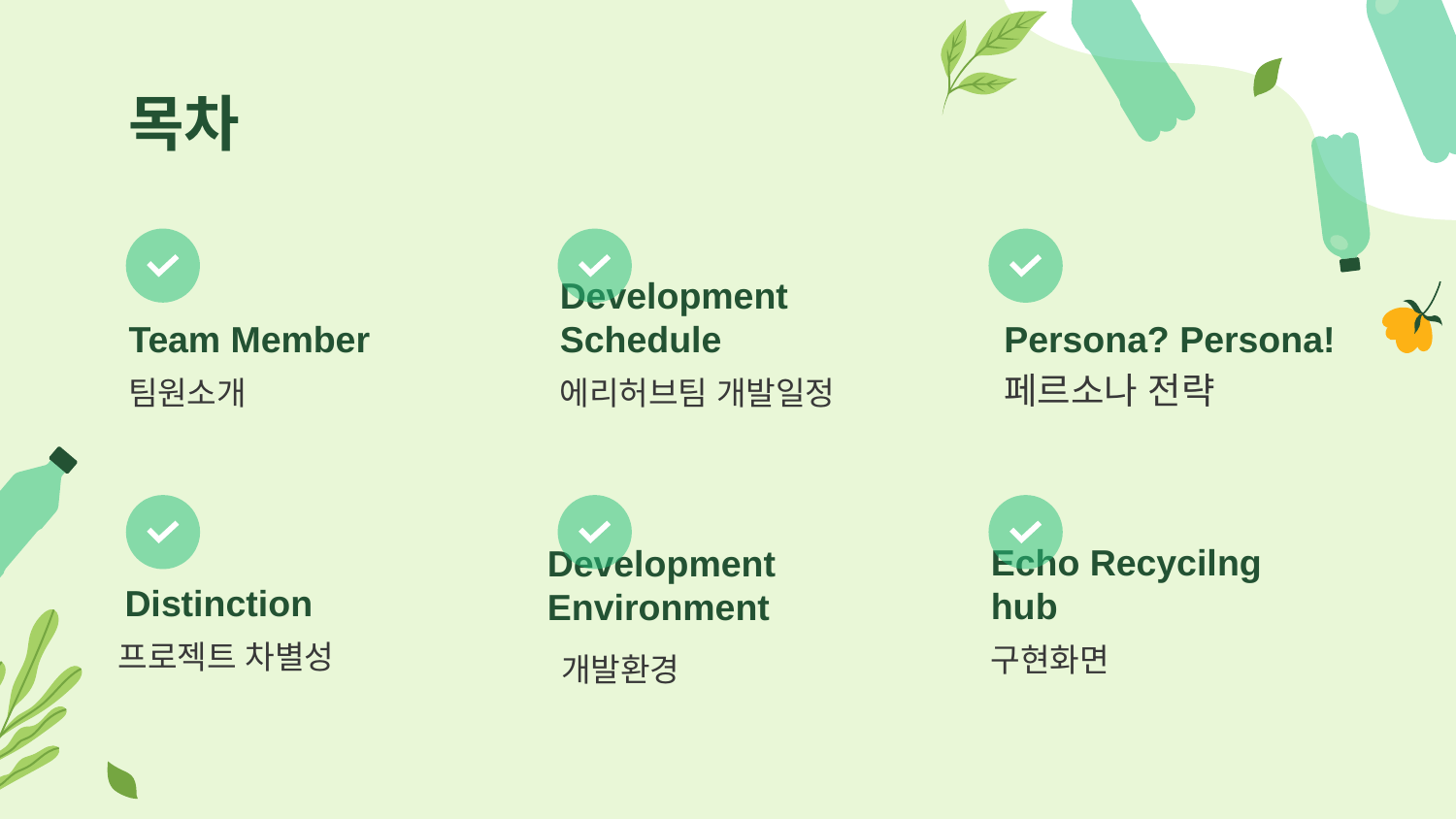

목차

# Team Member
Development Schedule
Persona? Persona!
페르소나 전략
팀원소개
에리허브팀 개발일정

Distinction
Echo Recycilng hub
Development  Environment
프로젝트 차별성
구현화면
개발환경